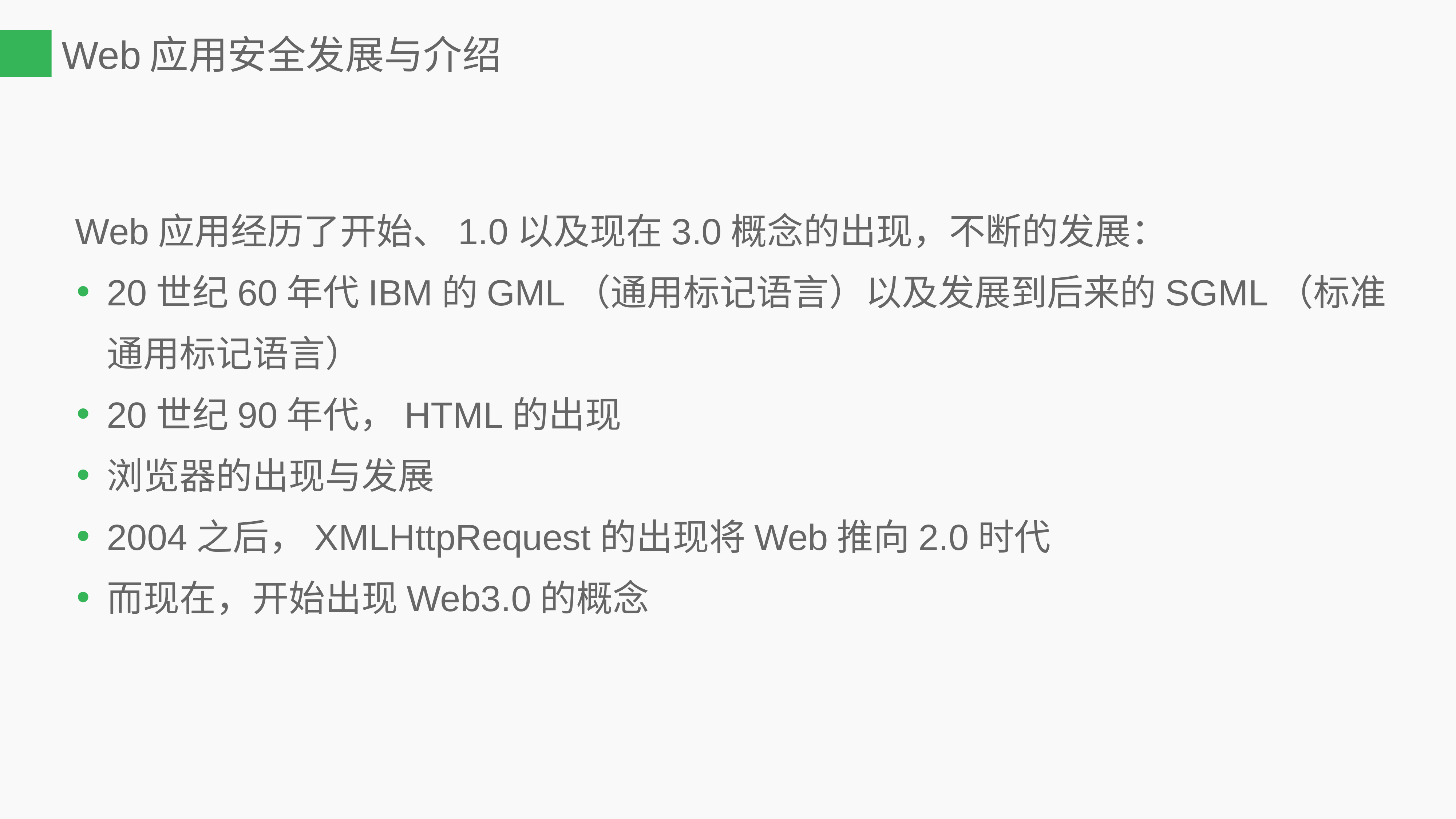

# Web应用安全发展与介绍
 Web应用经历了开始、1.0以及现在3.0概念的出现，不断的发展：
20世纪60年代IBM的GML（通用标记语言）以及发展到后来的SGML（标准通用标记语言）
20世纪90年代，HTML的出现
浏览器的出现与发展
2004之后，XMLHttpRequest的出现将Web推向2.0时代
而现在，开始出现Web3.0的概念